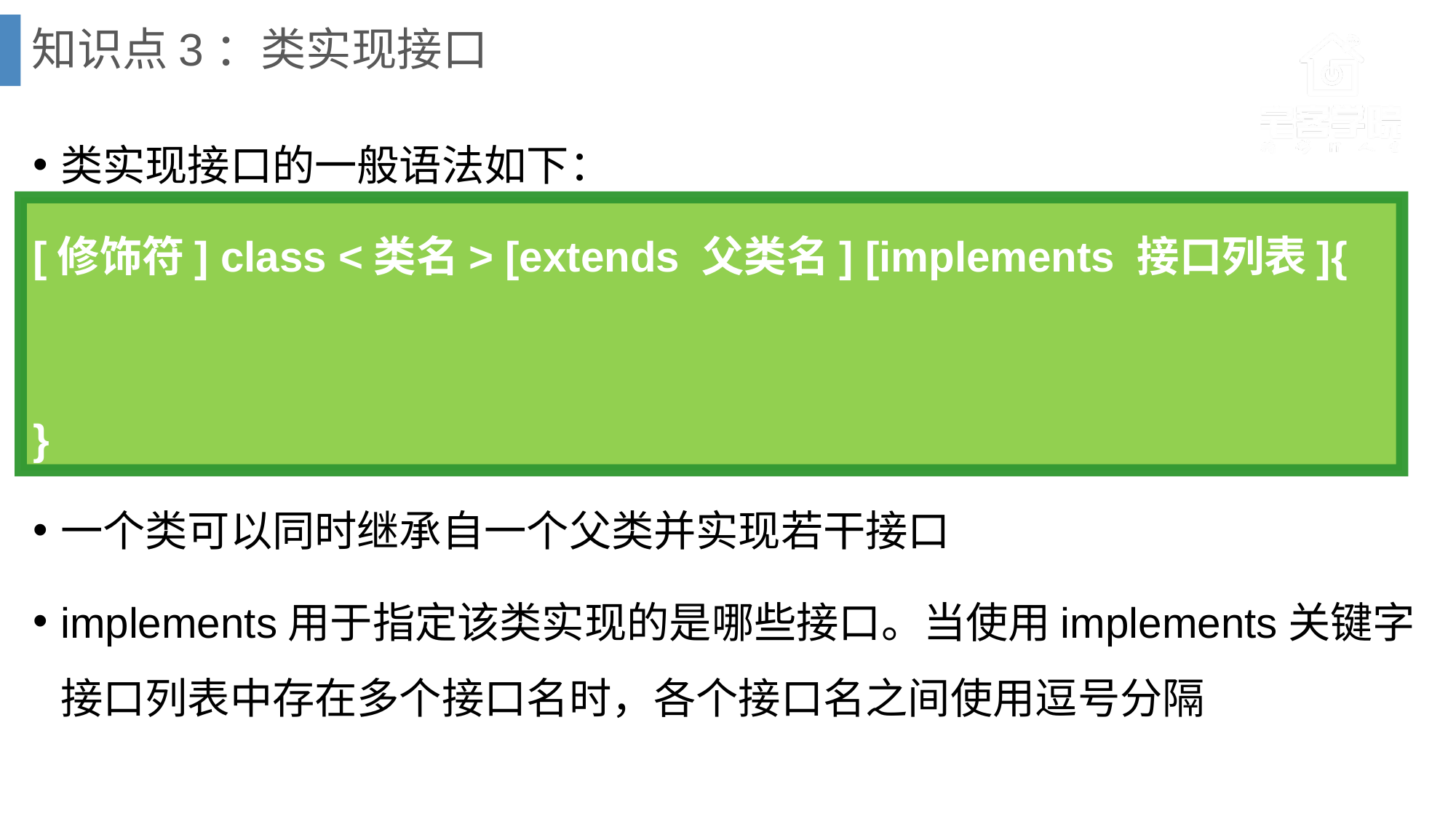

# 知识点3：类实现接口
类实现接口的一般语法如下：
[修饰符] class <类名> [extends 父类名] [implements 接口列表]{

}
一个类可以同时继承自一个父类并实现若干接口
implements用于指定该类实现的是哪些接口。当使用implements关键字接口列表中存在多个接口名时，各个接口名之间使用逗号分隔